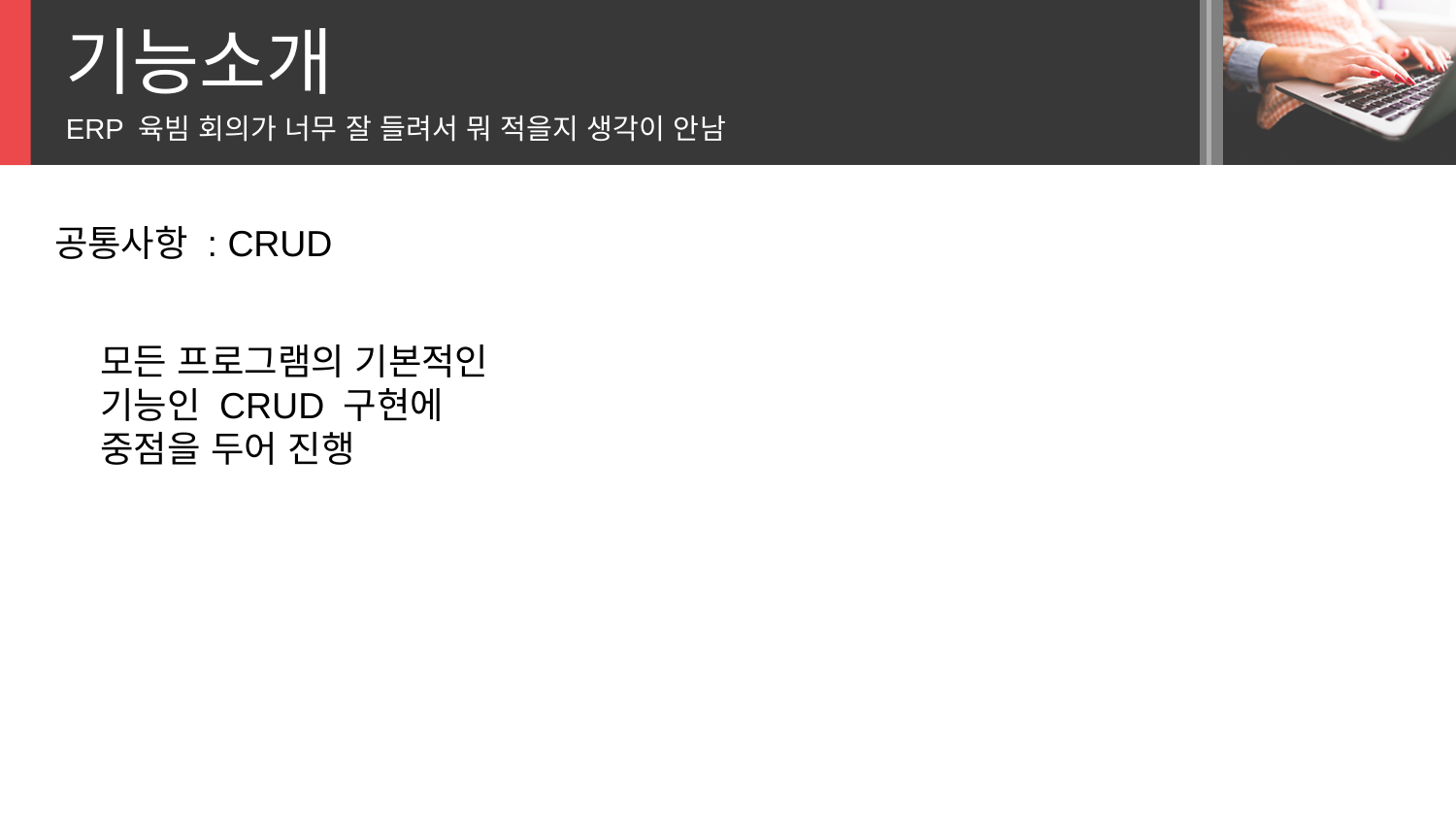

기능소개
ERP 육빔 회의가 너무 잘 들려서 뭐 적을지 생각이 안남
공통사항 : CRUD
모든 프로그램의 기본적인 기능인 CRUD 구현에 중점을 두어 진행